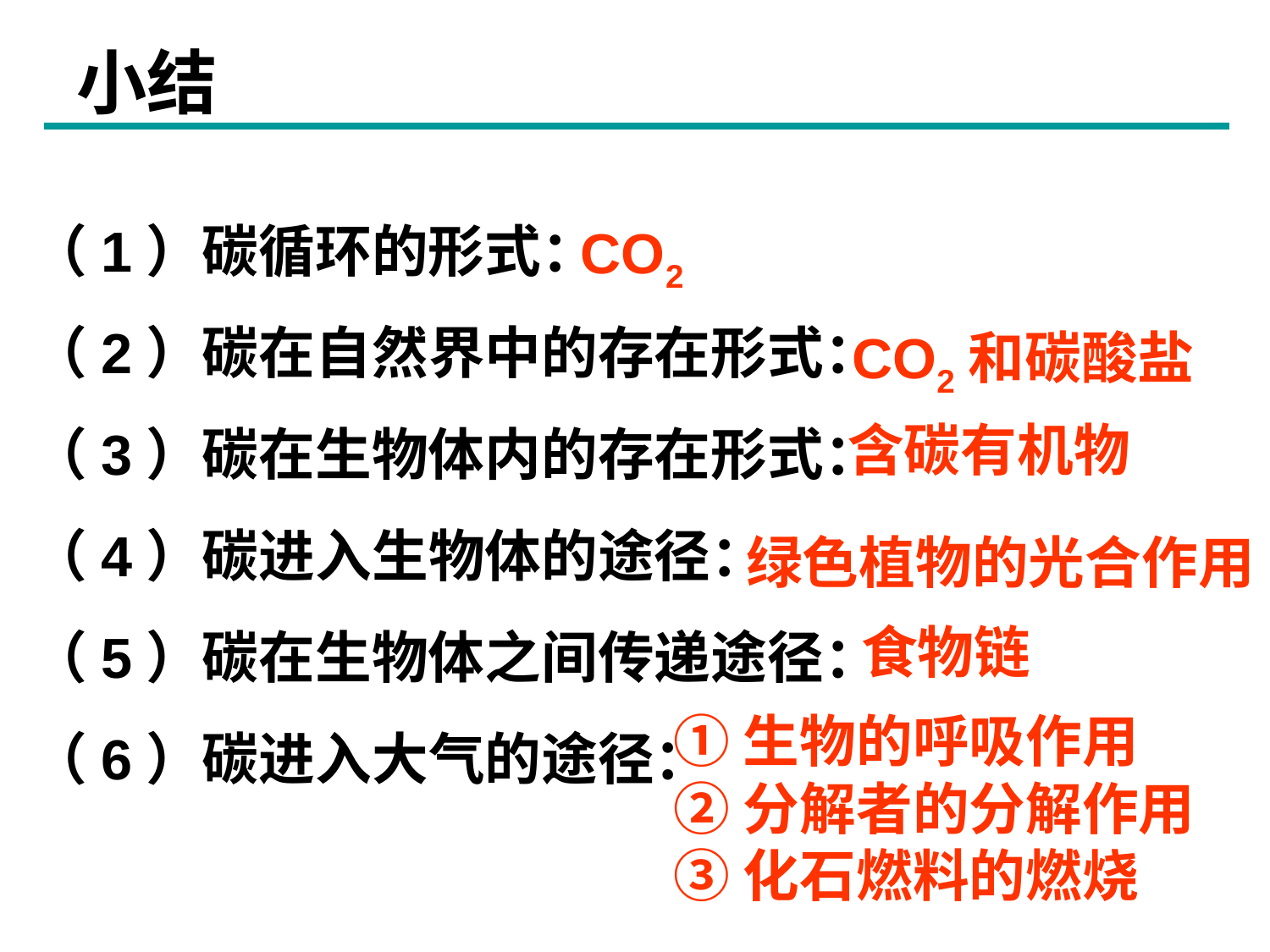

小结
CO2
（1）碳循环的形式：
（2）碳在自然界中的存在形式：
（3）碳在生物体内的存在形式：
（4）碳进入生物体的途径：
（5）碳在生物体之间传递途径：
（6）碳进入大气的途径：
CO2和碳酸盐
含碳有机物
绿色植物的光合作用
食物链
①生物的呼吸作用
②分解者的分解作用
③化石燃料的燃烧